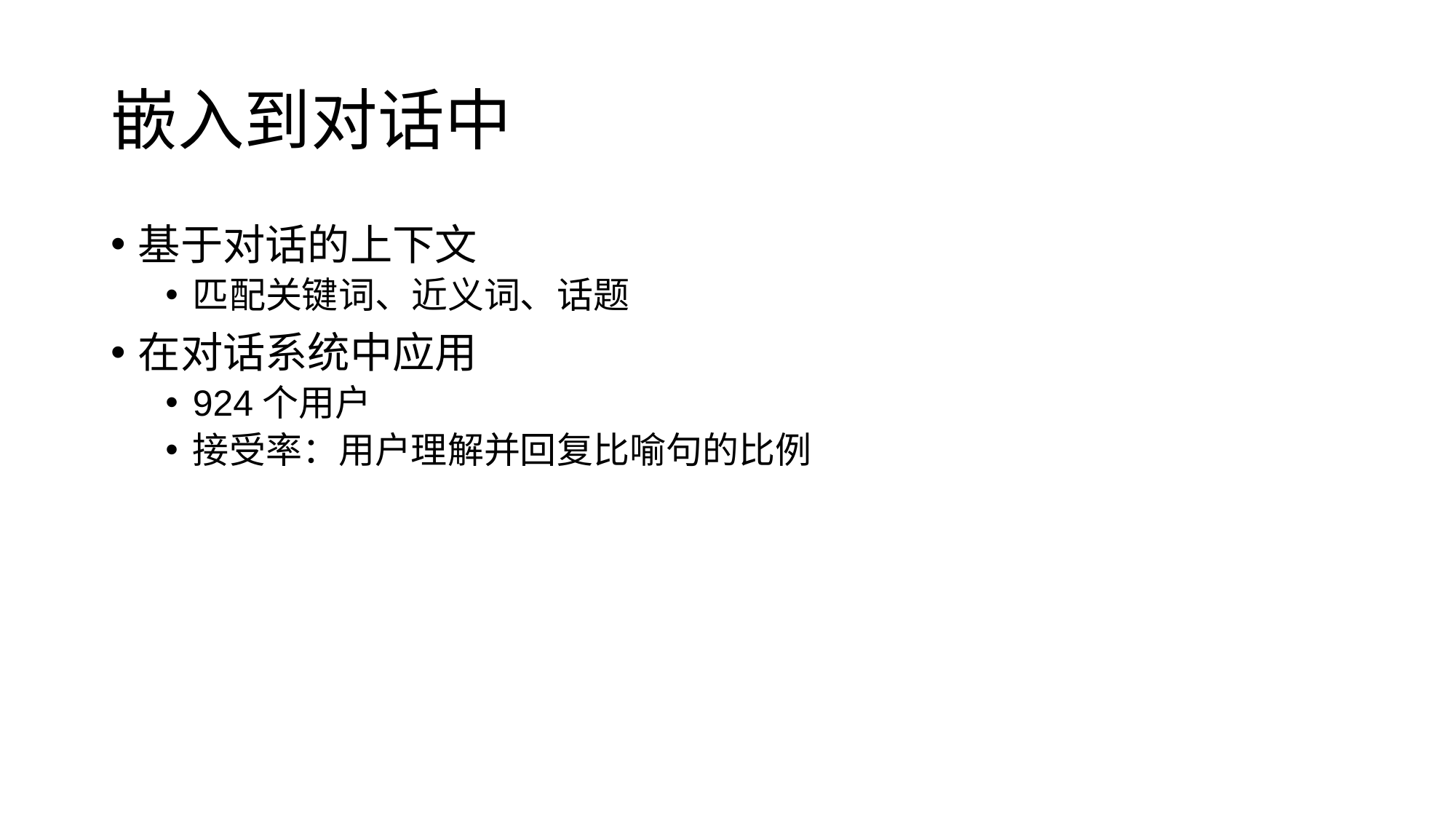

# 嵌入到对话中
基于对话的上下文
匹配关键词、近义词、话题
在对话系统中应用
924个用户
接受率：用户理解并回复比喻句的比例